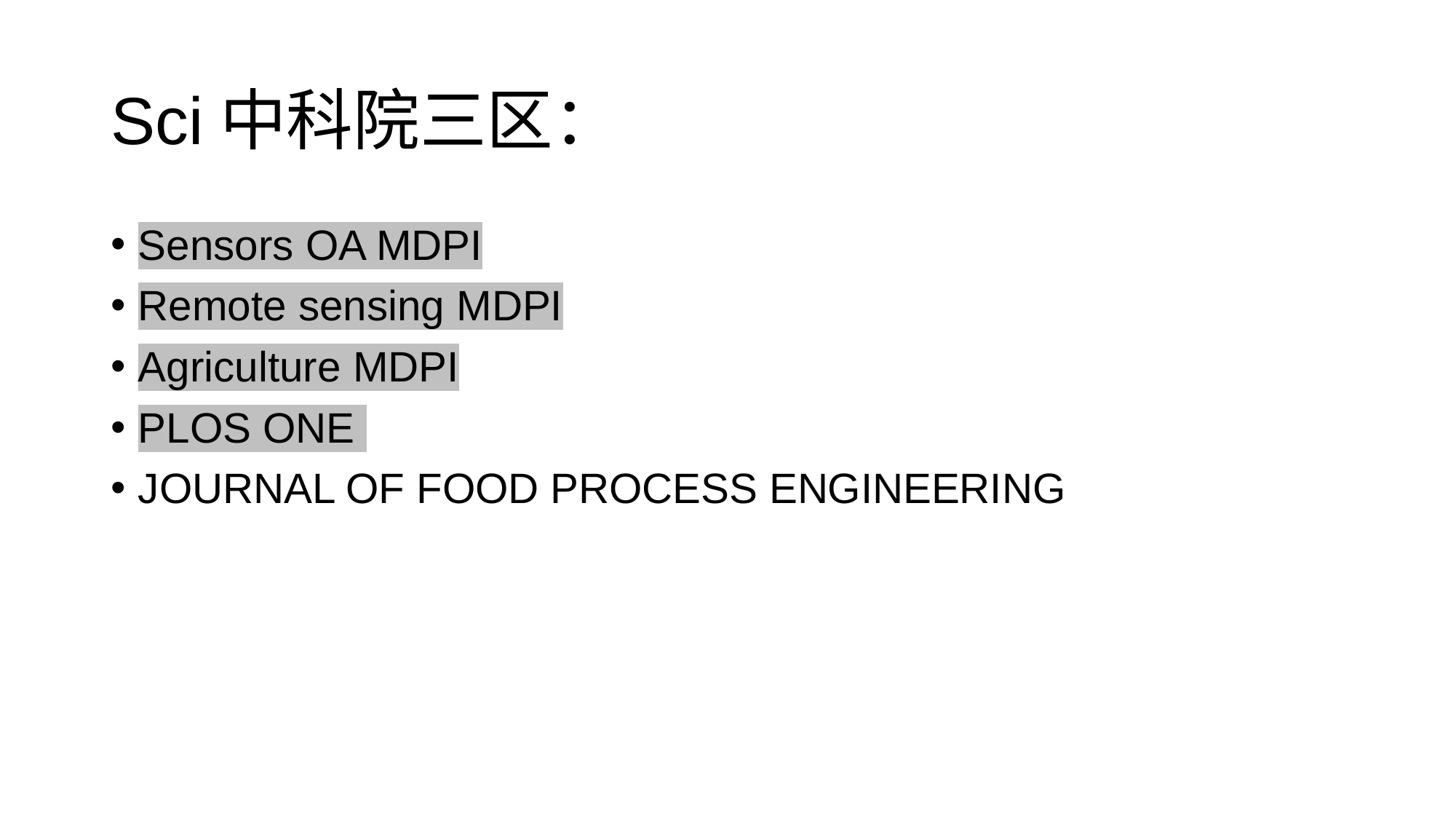

# Sci中科院三区：
Sensors OA MDPI
Remote sensing MDPI
Agriculture MDPI
PLOS ONE
JOURNAL OF FOOD PROCESS ENGINEERING